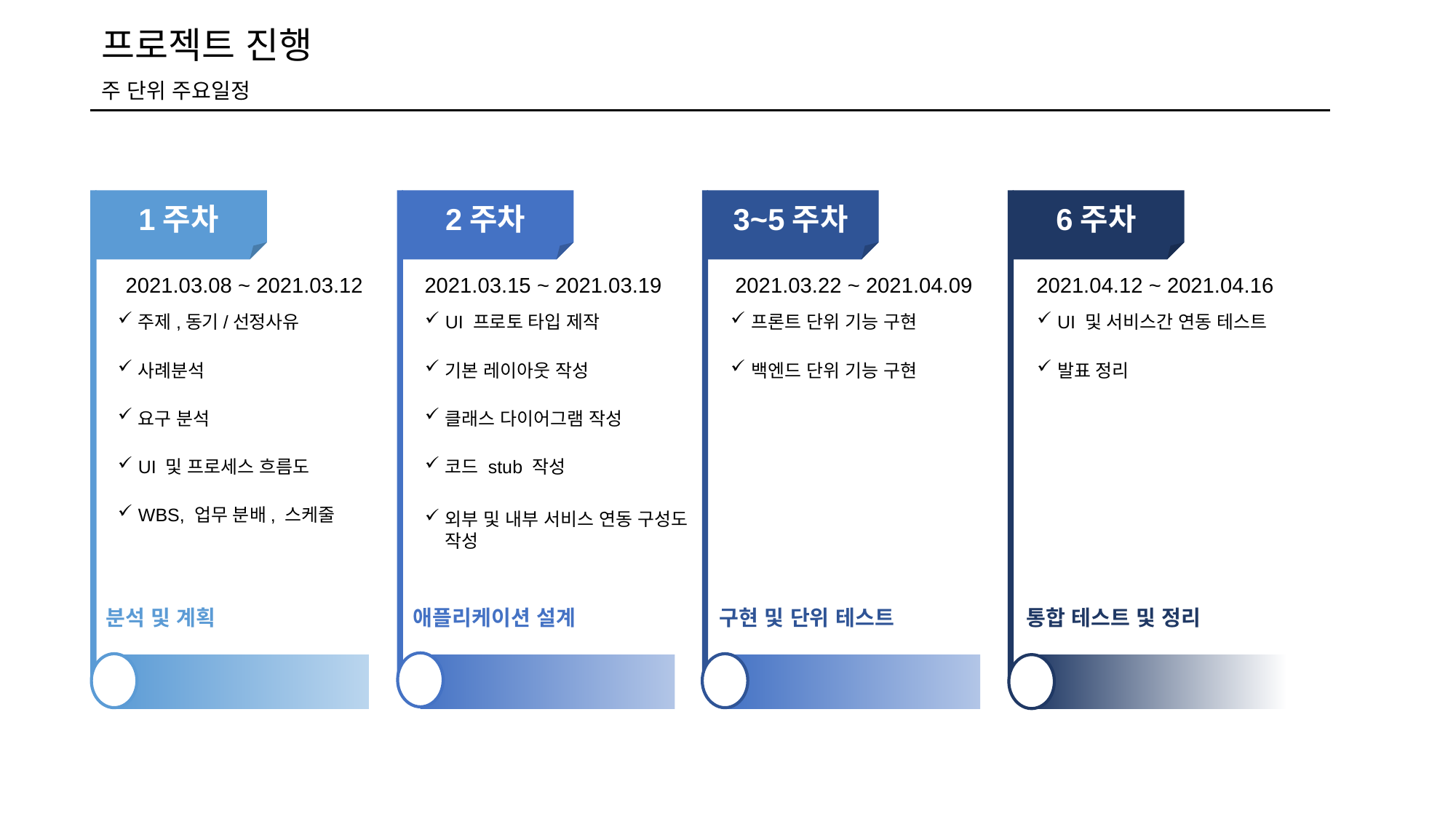

프로젝트 진행
주 단위 주요일정

1주차
2주차
3~5주차
6주차
2021.03.08 ~ 2021.03.12
2021.03.15 ~ 2021.03.19
2021.03.22 ~ 2021.04.09
2021.04.12 ~ 2021.04.16
주제,동기/선정사유
사례분석
요구 분석
UI 및 프로세스 흐름도
WBS, 업무 분배, 스케줄
UI 프로토 타입 제작
기본 레이아웃 작성
클래스 다이어그램 작성
코드 stub 작성
외부 및 내부 서비스 연동 구성도 작성
프론트 단위 기능 구현
백엔드 단위 기능 구현
UI 및 서비스간 연동 테스트
발표 정리
분석 및 계획
애플리케이션 설계
구현 및 단위 테스트
통합 테스트 및 정리